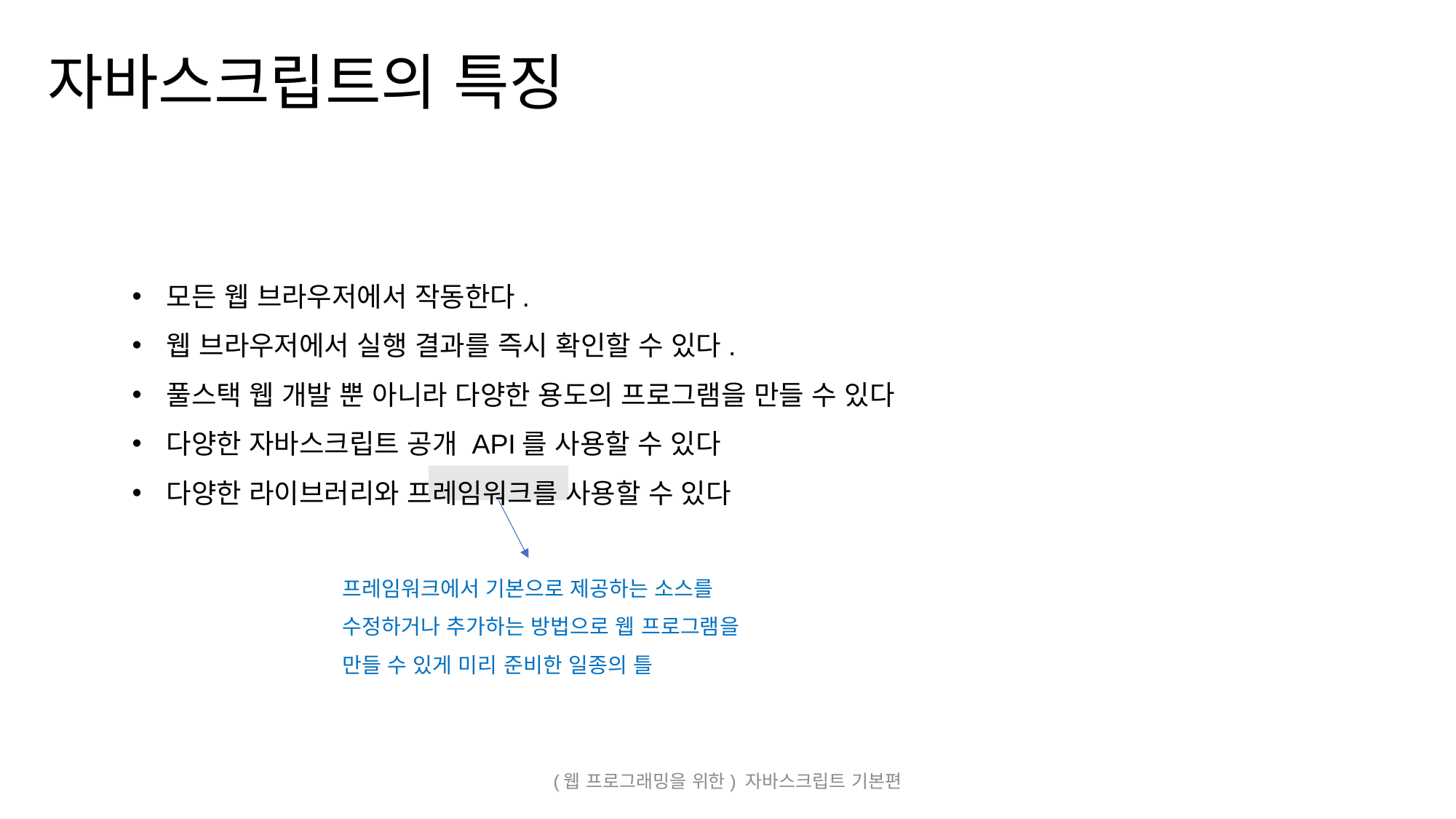

자바스크립트의 특징
모든 웹 브라우저에서 작동한다.
웹 브라우저에서 실행 결과를 즉시 확인할 수 있다.
풀스택 웹 개발 뿐 아니라 다양한 용도의 프로그램을 만들 수 있다
다양한 자바스크립트 공개 API를 사용할 수 있다
다양한 라이브러리와 프레임워크를 사용할 수 있다

프레임워크에서 기본으로 제공하는 소스를 수정하거나 추가하는 방법으로 웹 프로그램을 만들 수 있게 미리 준비한 일종의 틀
(웹 프로그래밍을 위한) 자바스크립트 기본편